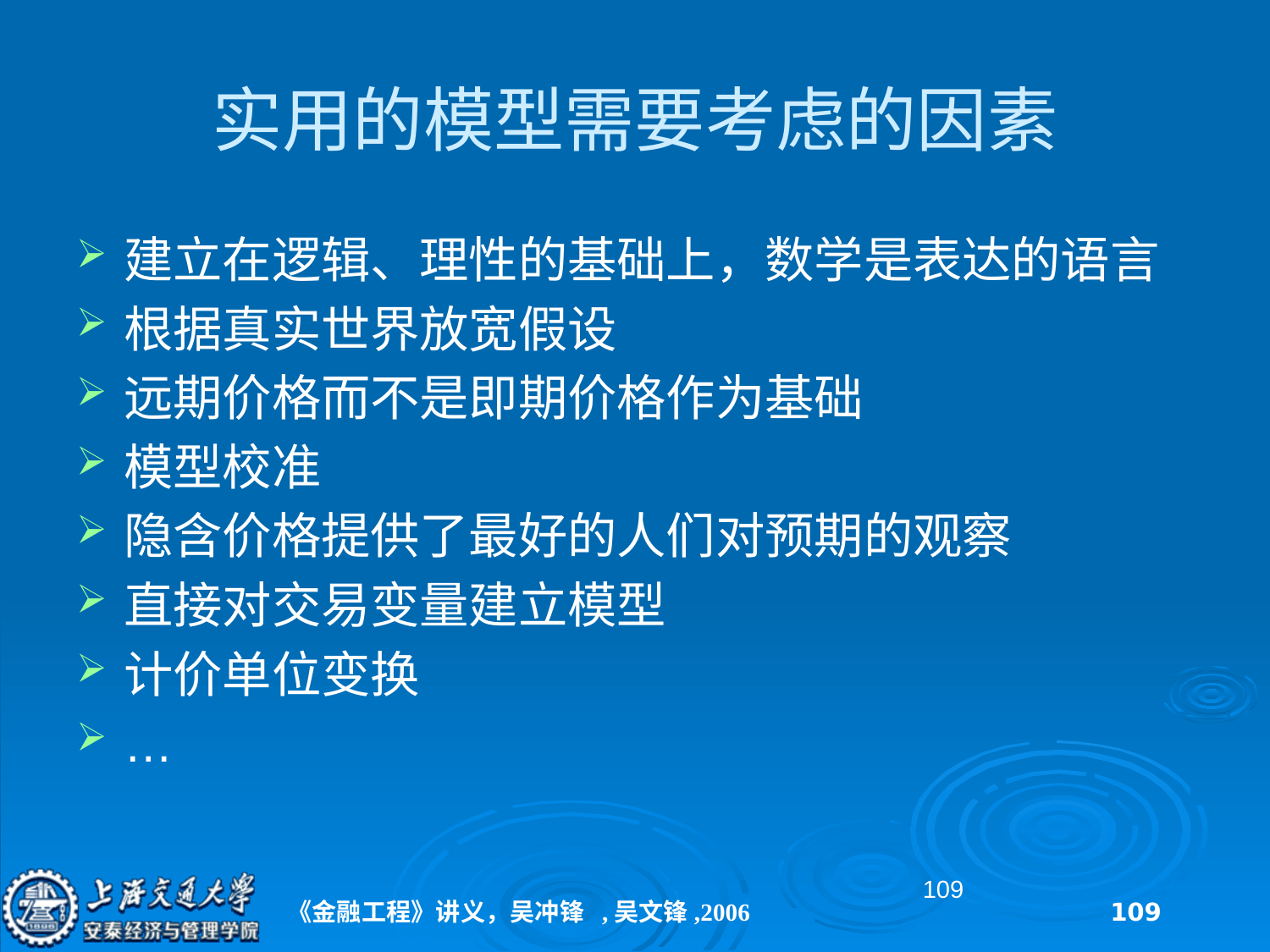

# 实用的模型需要考虑的因素
建立在逻辑、理性的基础上，数学是表达的语言
根据真实世界放宽假设
远期价格而不是即期价格作为基础
模型校准
隐含价格提供了最好的人们对预期的观察
直接对交易变量建立模型
计价单位变换
…

109